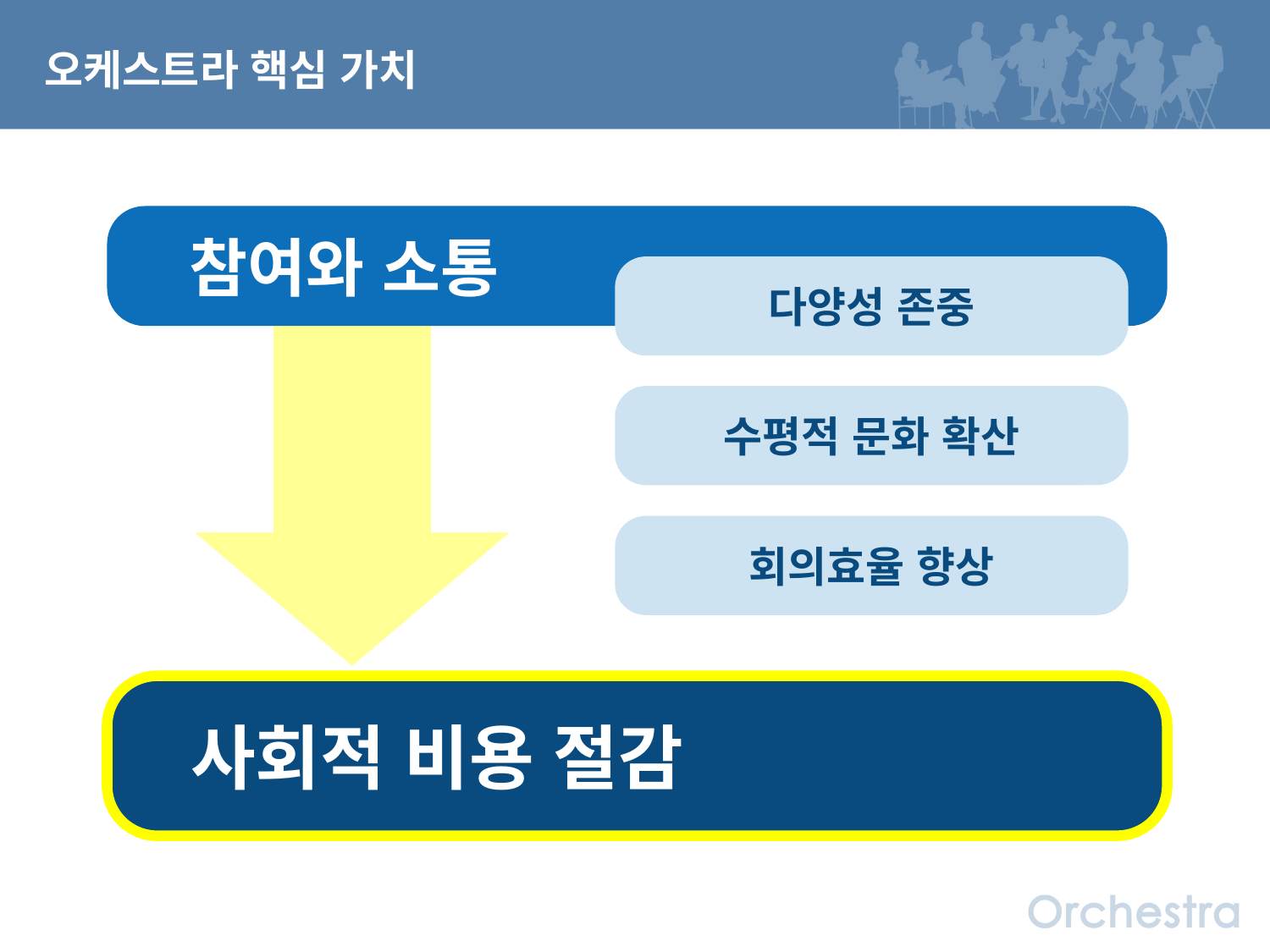

오케스트라 핵심 가치
   참여와 소통

다양성 존중
수평적 문화 확산
회의효율 향상
  사회적 비용 절감